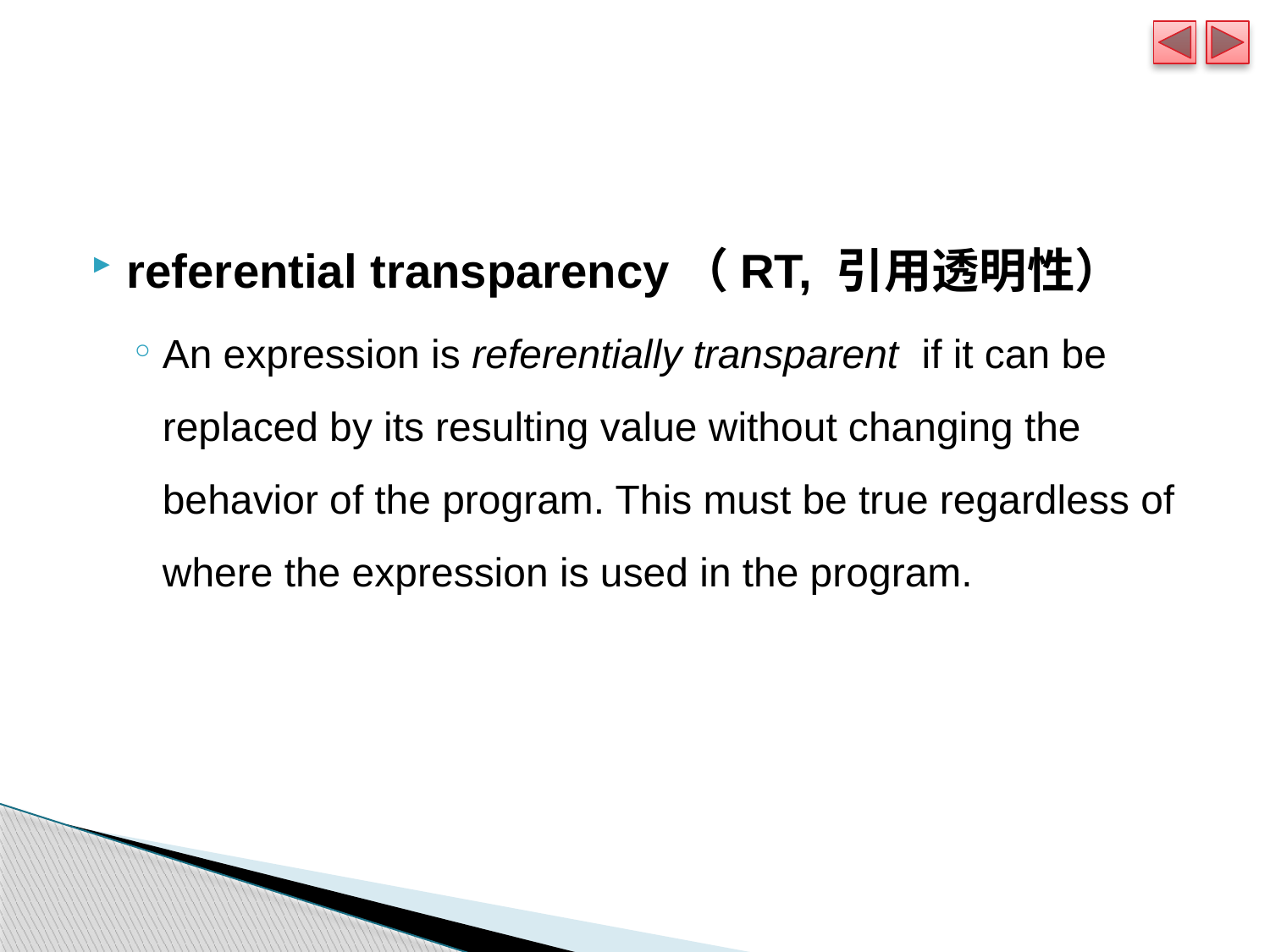

#
referential transparency（RT, 引用透明性）
An expression is referentially transparent  if it can be replaced by its resulting value without changing the behavior of the program. This must be true regardless of where the expression is used in the program.